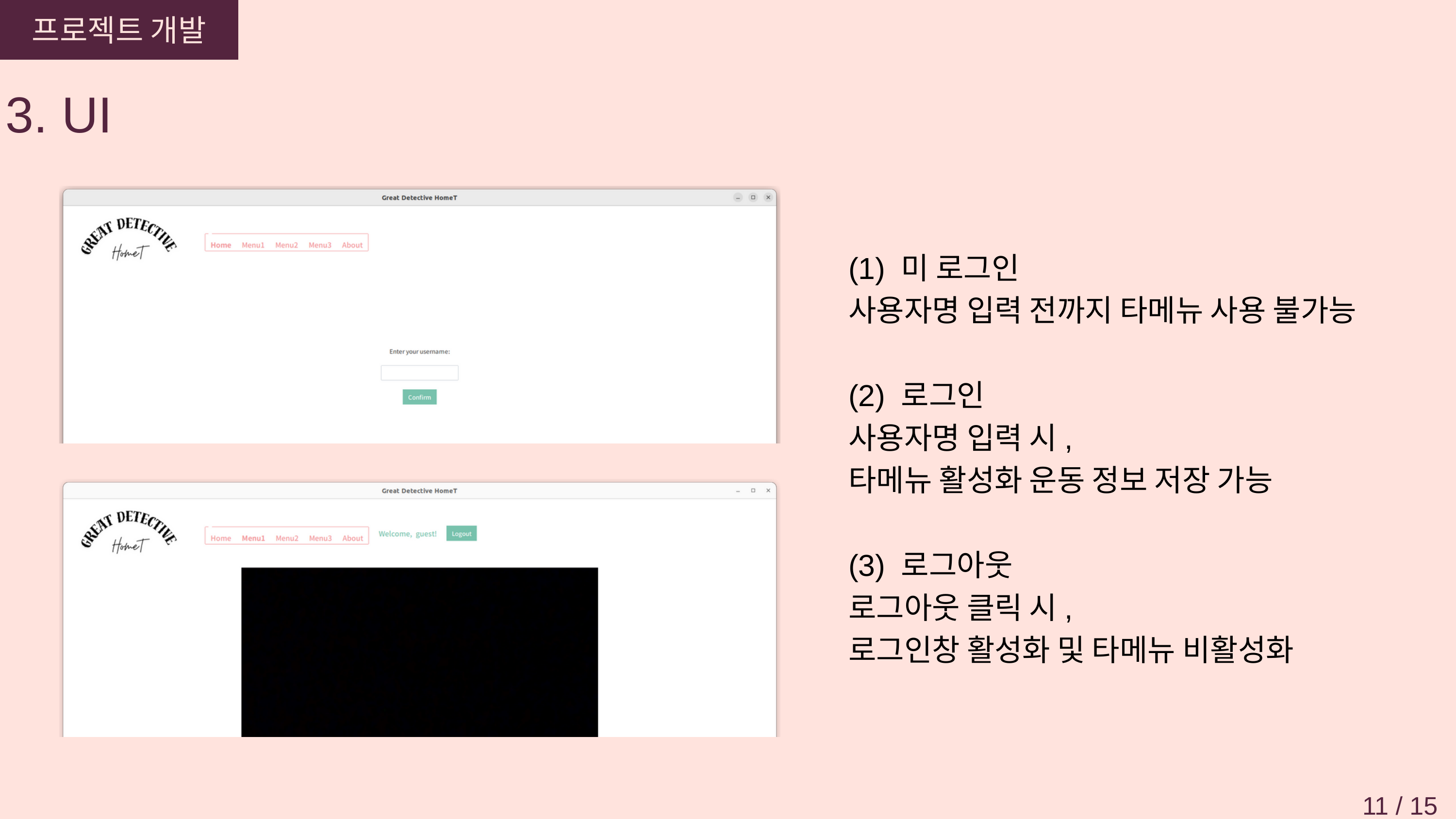

프로젝트 개발
3. UI

(1) 미 로그인
사용자명 입력 전까지 타메뉴 사용 불가능

(2) 로그인
사용자명 입력 시,
타메뉴 활성화 운동 정보 저장 가능

(3) 로그아웃
로그아웃 클릭 시,
로그인창 활성화 및 타메뉴 비활성화

11 / 15